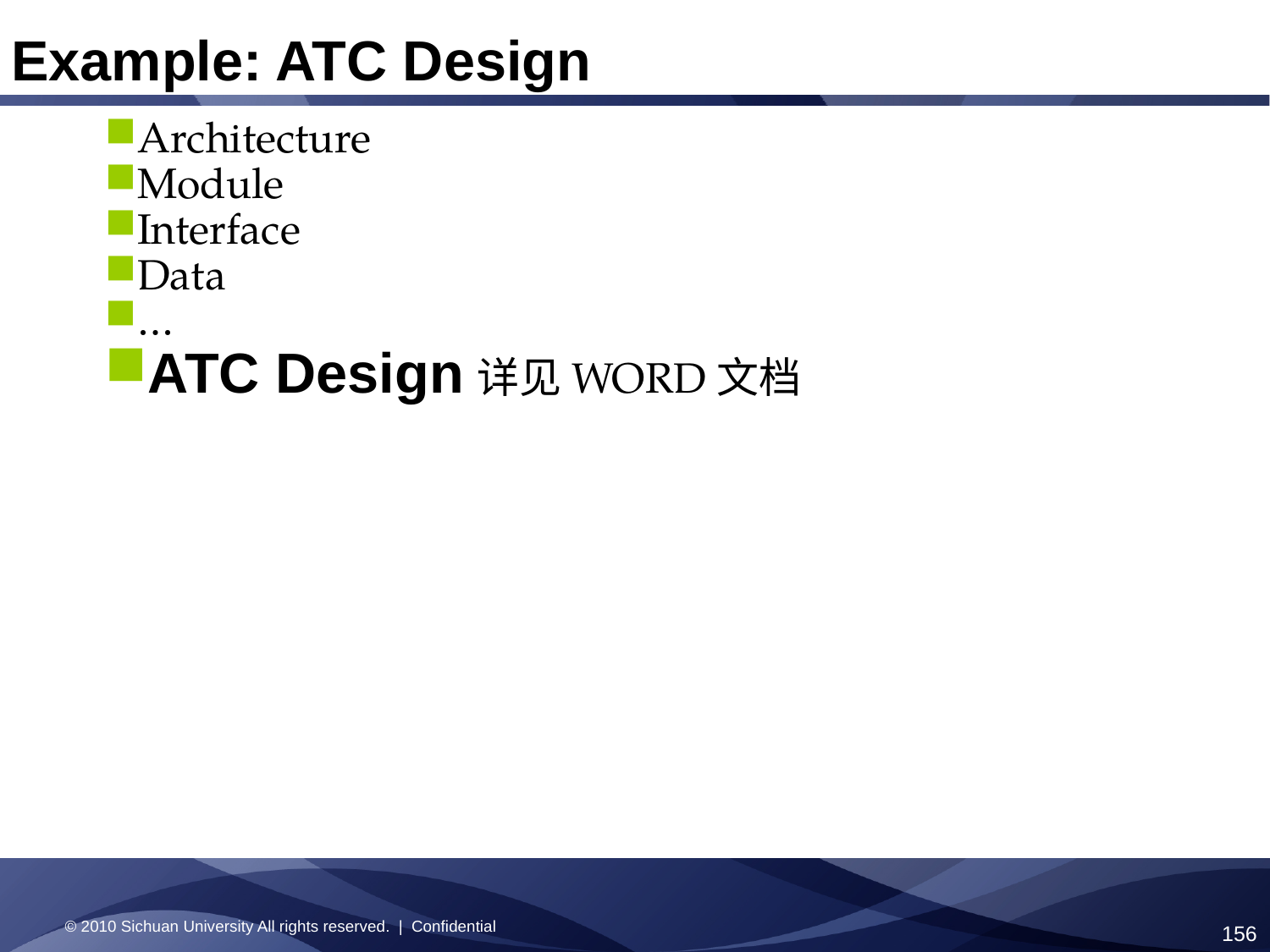

Example: ATC Design
Architecture
Module
Interface
Data
…
ATC Design详见WORD文档

© 2010 Sichuan University All rights reserved.  |  Confidential
156